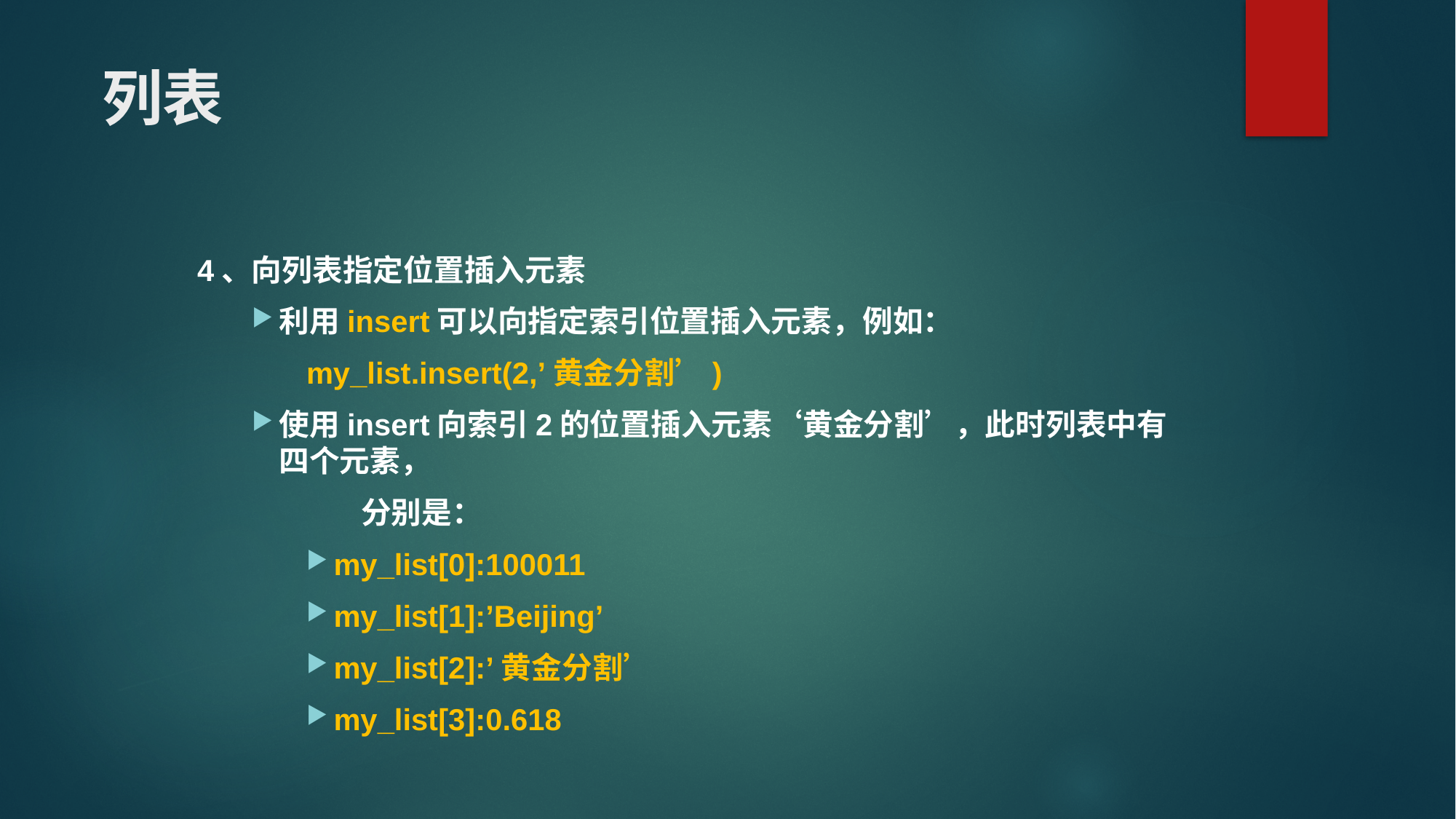

# 列表
4、向列表指定位置插入元素
利用insert可以向指定索引位置插入元素，例如：
my_list.insert(2,’黄金分割’)
使用insert向索引2的位置插入元素‘黄金分割’，此时列表中有四个元素，
	分别是：
my_list[0]:100011
my_list[1]:’Beijing’
my_list[2]:’黄金分割’
my_list[3]:0.618